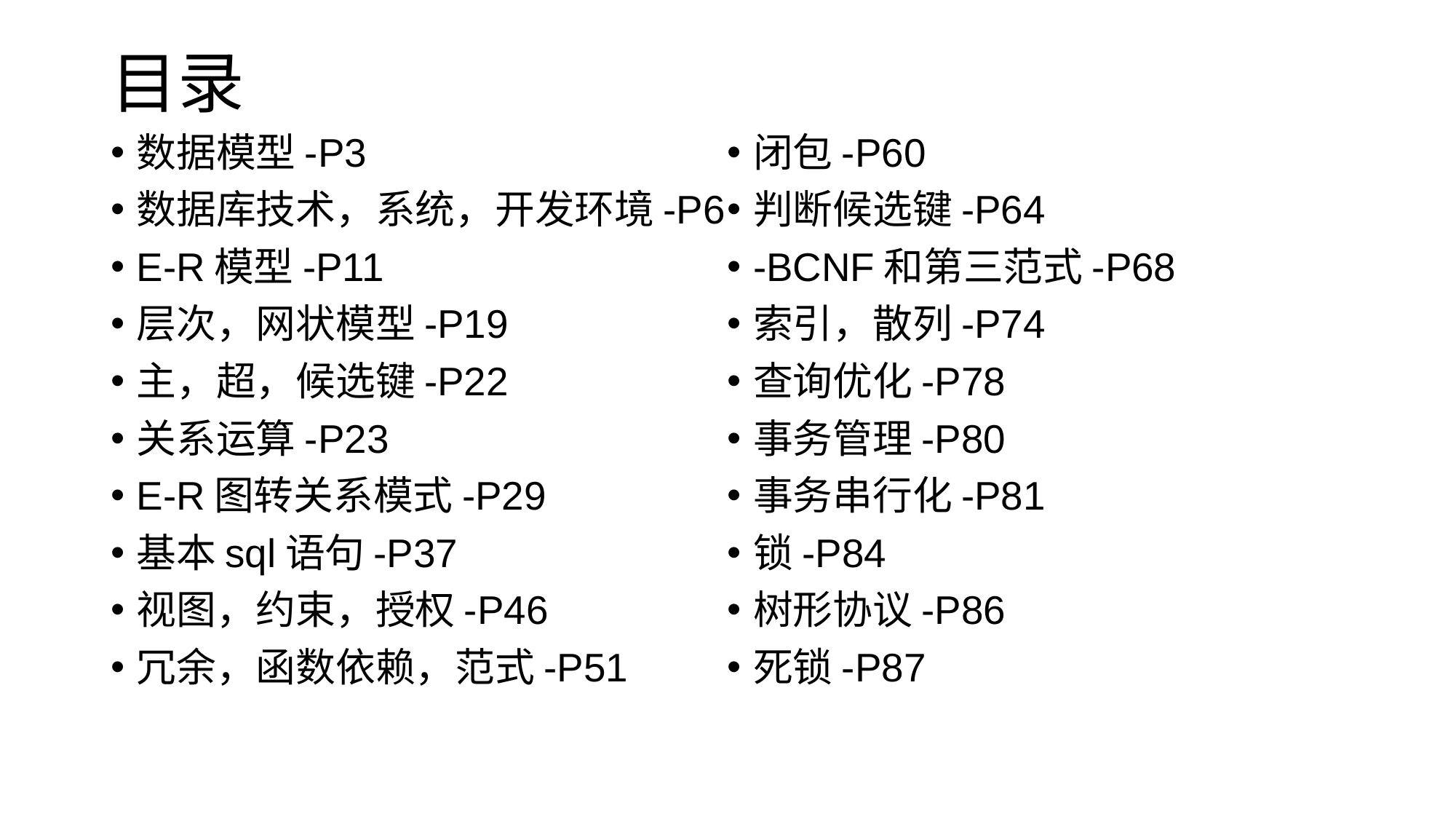

# 目录
数据模型-P3
数据库技术，系统，开发环境-P6
E-R模型-P11
层次，网状模型-P19
主，超，候选键-P22
关系运算-P23
E-R图转关系模式-P29
基本sql语句-P37
视图，约束，授权-P46
冗余，函数依赖，范式-P51
闭包-P60
判断候选键-P64
-BCNF和第三范式-P68
索引，散列-P74
查询优化-P78
事务管理-P80
事务串行化-P81
锁-P84
树形协议-P86
死锁-P87